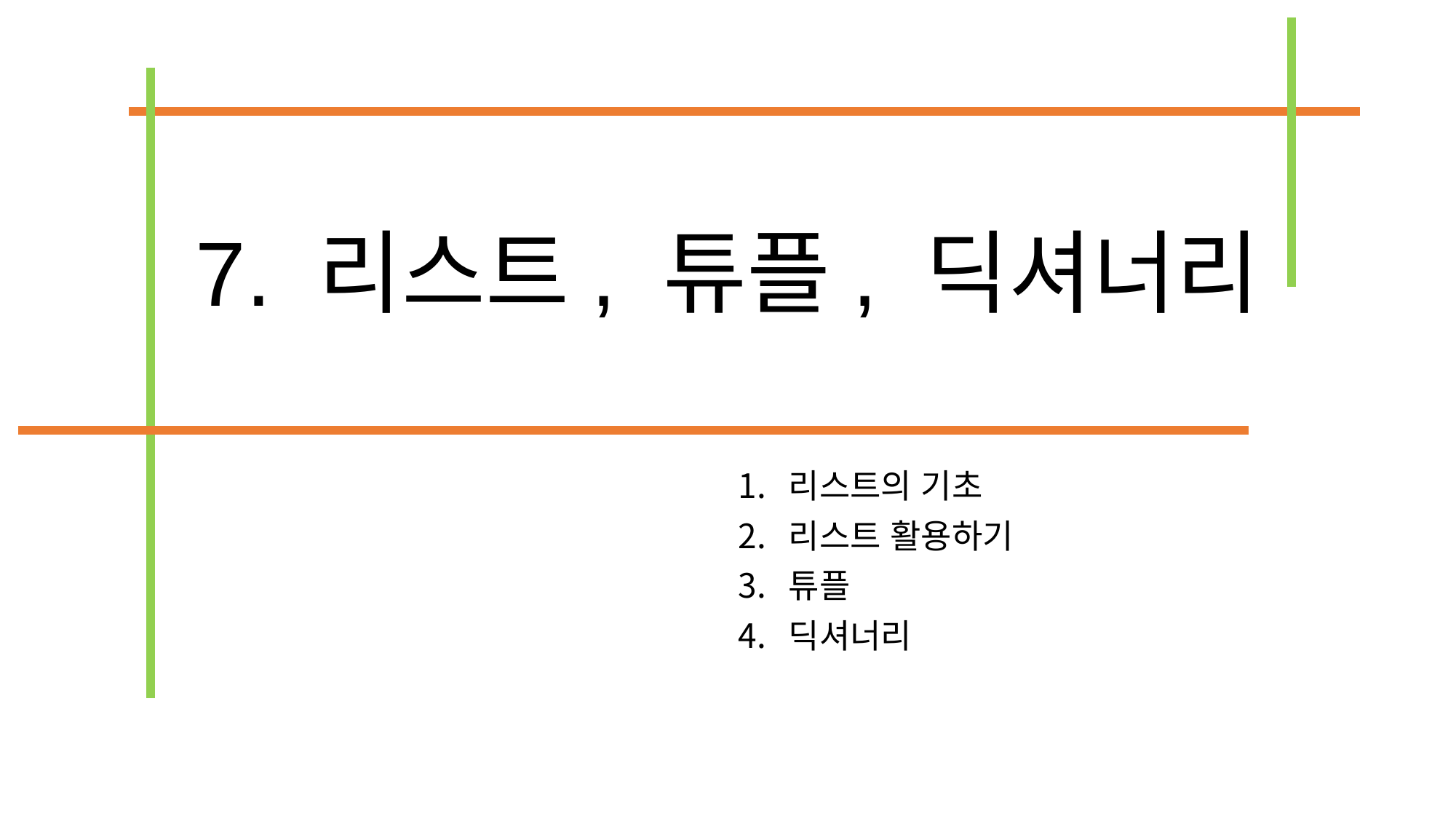

# 7. 리스트, 튜플, 딕셔너리
리스트의 기초
리스트 활용하기
튜플
딕셔너리